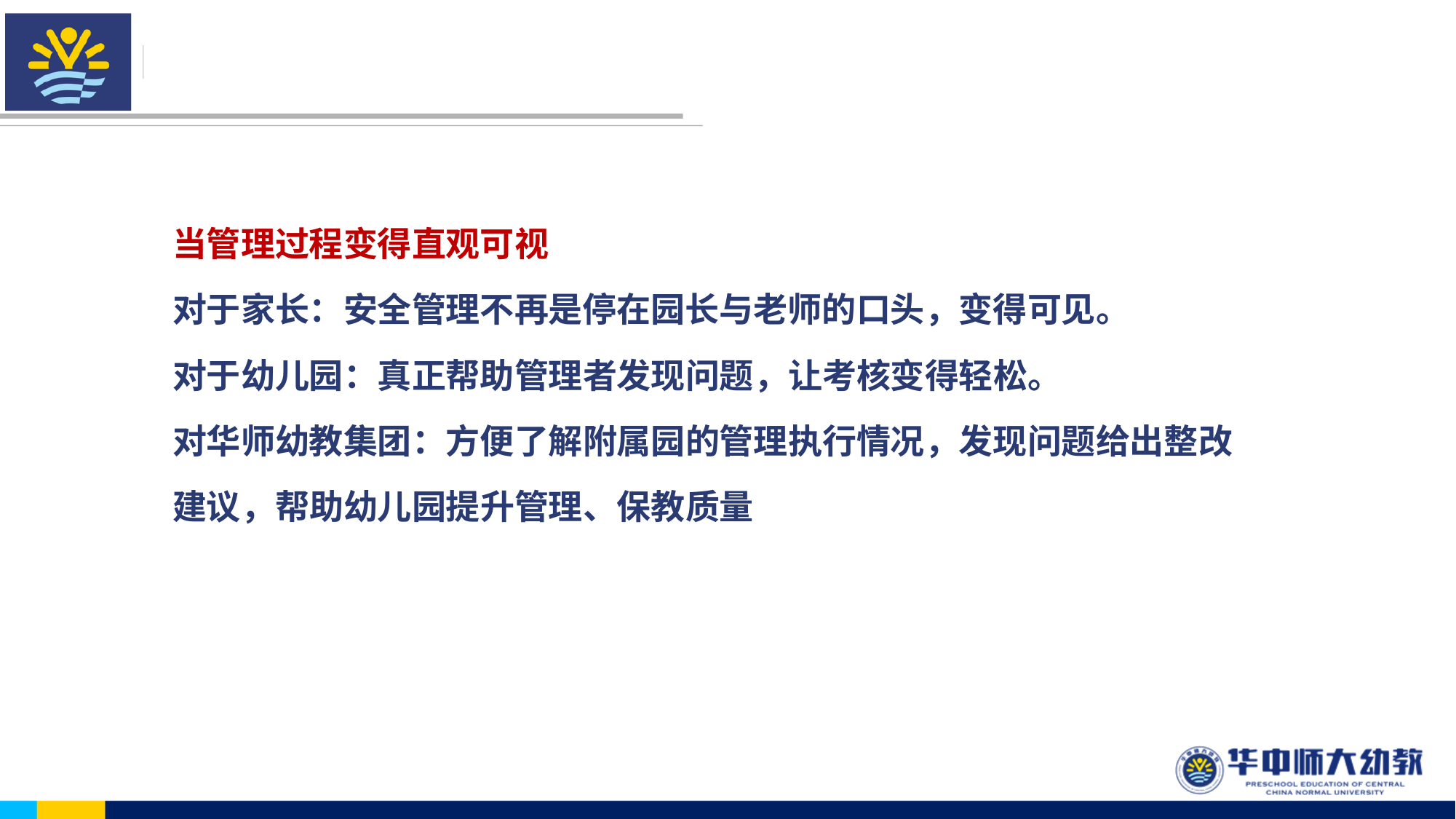

当管理过程变得直观可视
对于家长：安全管理不再是停在园长与老师的口头，变得可见。
对于幼儿园：真正帮助管理者发现问题，让考核变得轻松。
对华师幼教集团：方便了解附属园的管理执行情况，发现问题给出整改建议，帮助幼儿园提升管理、保教质量